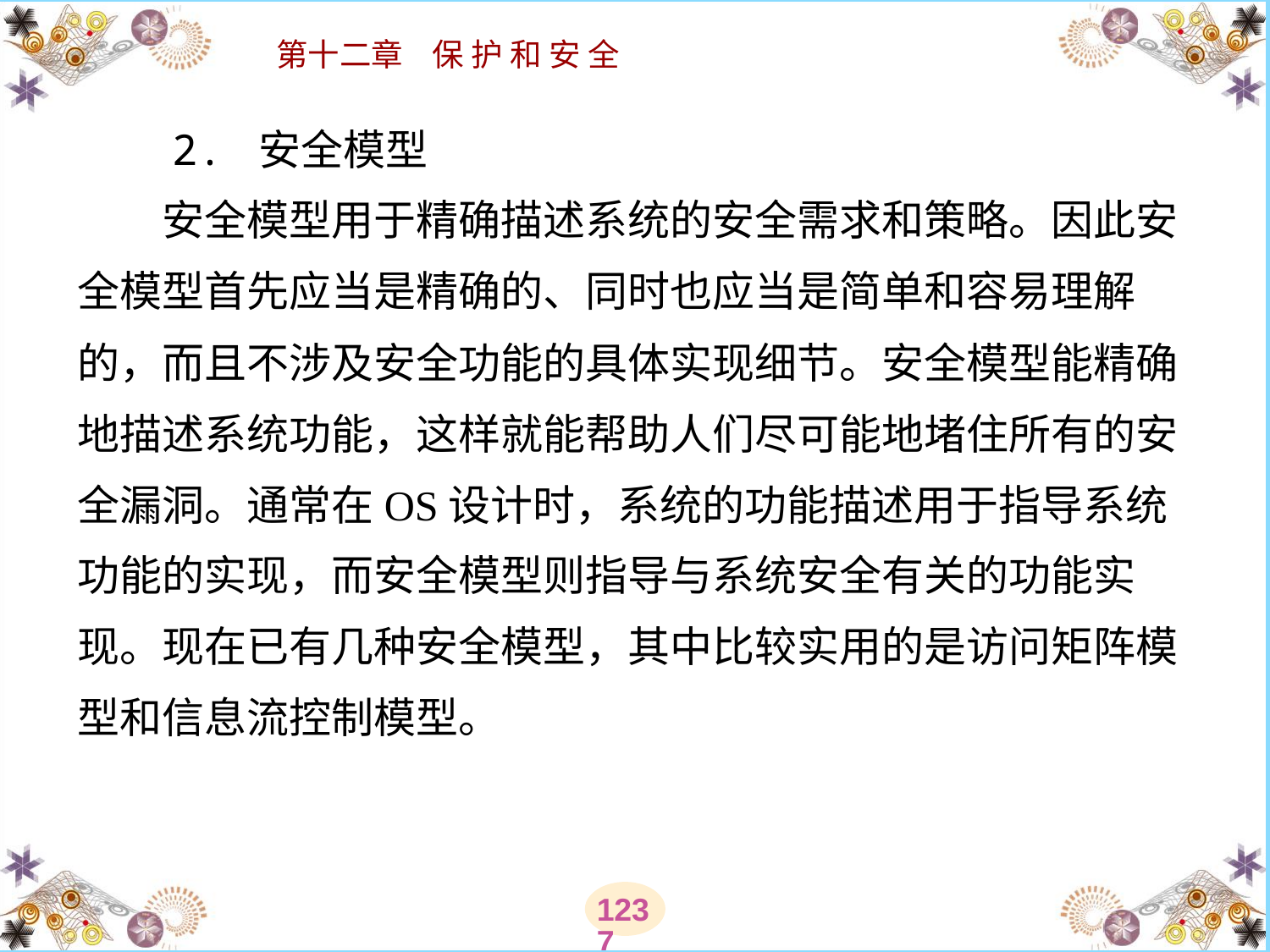

# 2. 安全模型 　　安全模型用于精确描述系统的安全需求和策略。因此安全模型首先应当是精确的、同时也应当是简单和容易理解的，而且不涉及安全功能的具体实现细节。安全模型能精确地描述系统功能，这样就能帮助人们尽可能地堵住所有的安全漏洞。通常在OS设计时，系统的功能描述用于指导系统功能的实现，而安全模型则指导与系统安全有关的功能实现。现在已有几种安全模型，其中比较实用的是访问矩阵模型和信息流控制模型。